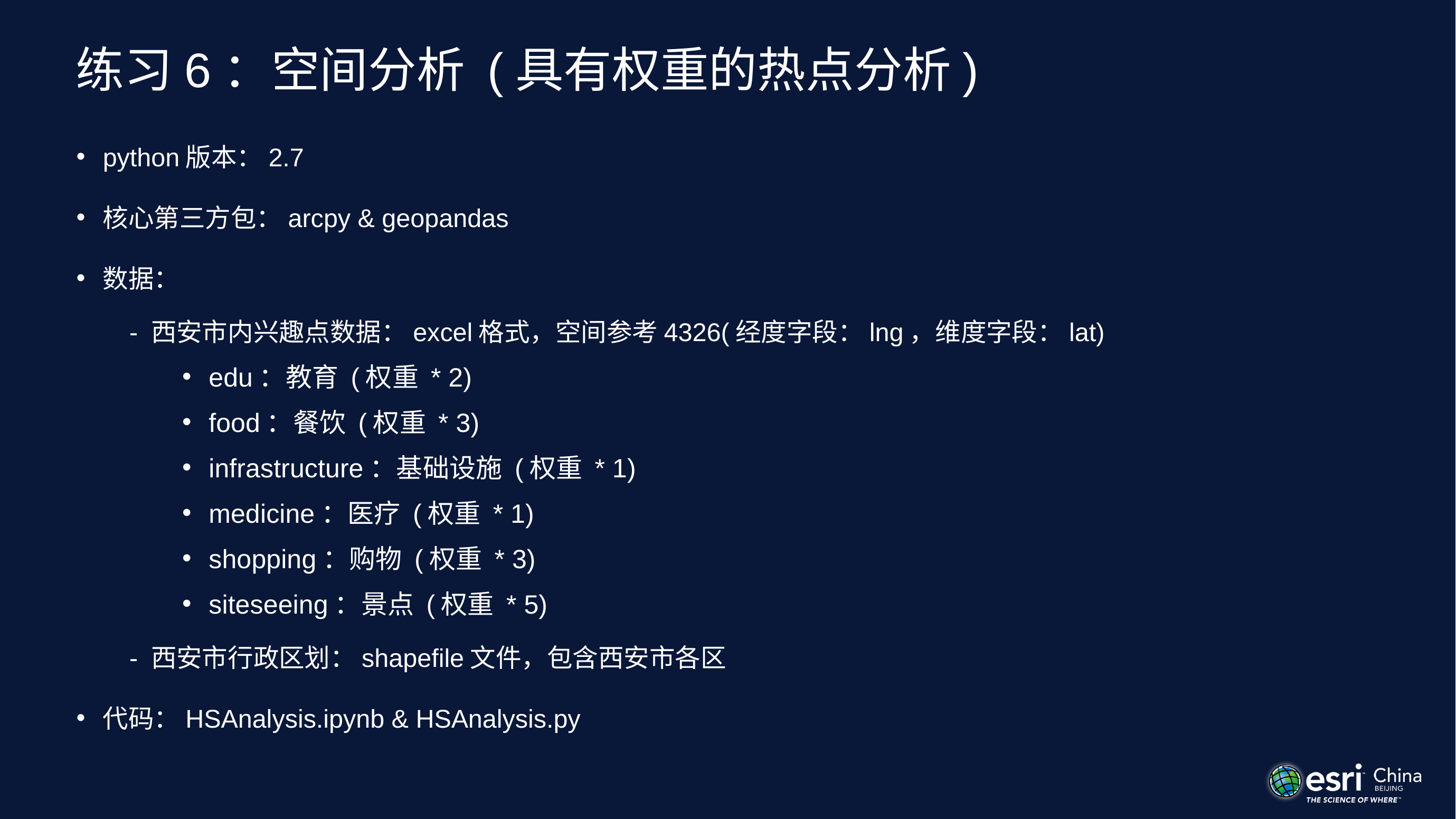

# 练习6：空间分析 (具有权重的热点分析)
python版本：2.7
核心第三方包：arcpy & geopandas
数据：
- 西安市内兴趣点数据：excel格式，空间参考4326(经度字段：lng，维度字段：lat)
edu：教育 (权重 * 2)
food：餐饮 (权重 * 3)
infrastructure：基础设施 (权重 * 1)
medicine：医疗 (权重 * 1)
shopping：购物 (权重 * 3)
siteseeing：景点 (权重 * 5)
- 西安市行政区划：shapefile文件，包含西安市各区
代码：HSAnalysis.ipynb & HSAnalysis.py